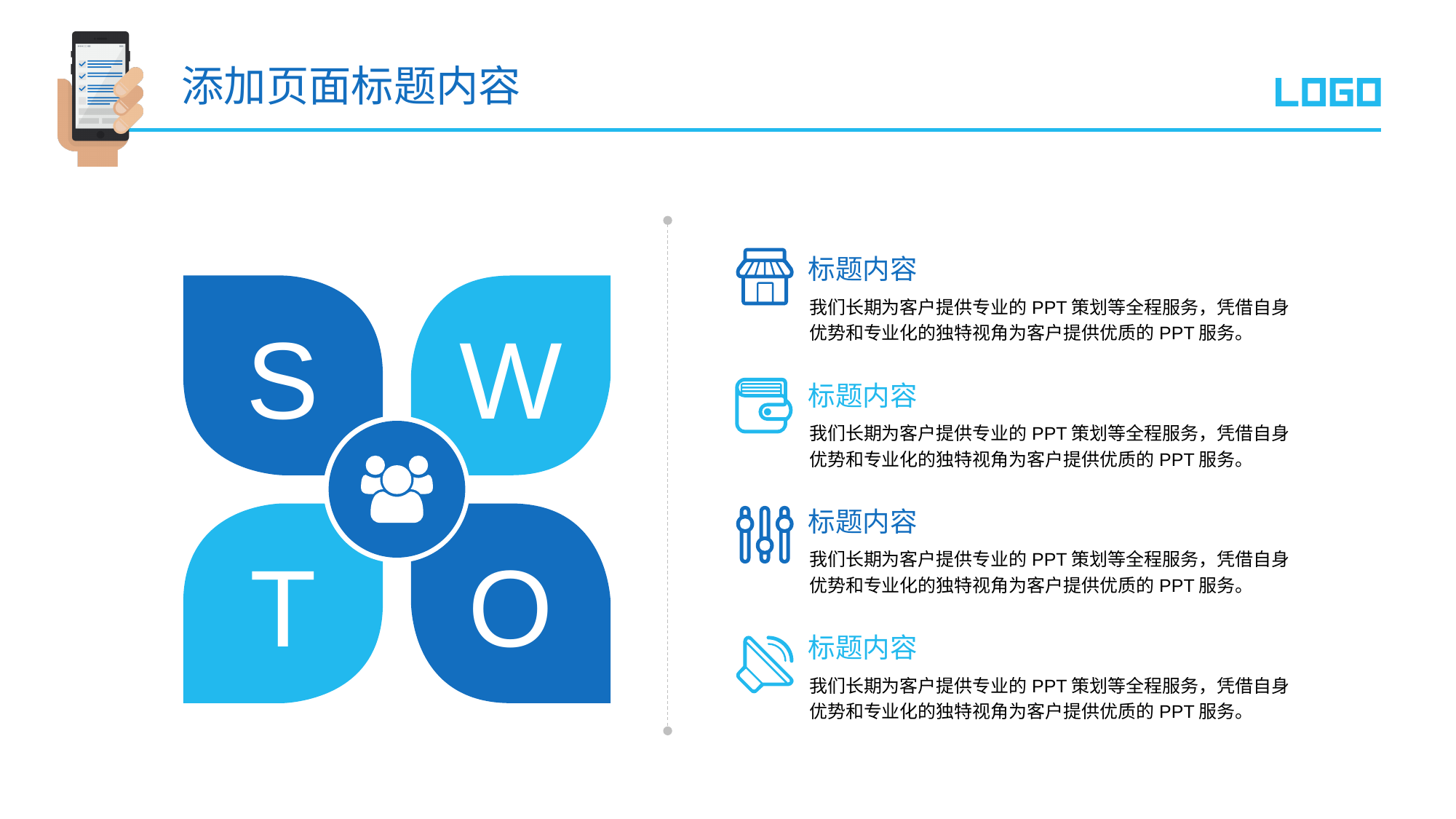

添加页面标题内容
标题内容

S
W
我们长期为客户提供专业的PPT策划等全程服务，凭借自身优势和专业化的独特视角为客户提供优质的PPT服务。
标题内容

我们长期为客户提供专业的PPT策划等全程服务，凭借自身优势和专业化的独特视角为客户提供优质的PPT服务。
标题内容
T
O

我们长期为客户提供专业的PPT策划等全程服务，凭借自身优势和专业化的独特视角为客户提供优质的PPT服务。
标题内容

我们长期为客户提供专业的PPT策划等全程服务，凭借自身优势和专业化的独特视角为客户提供优质的PPT服务。